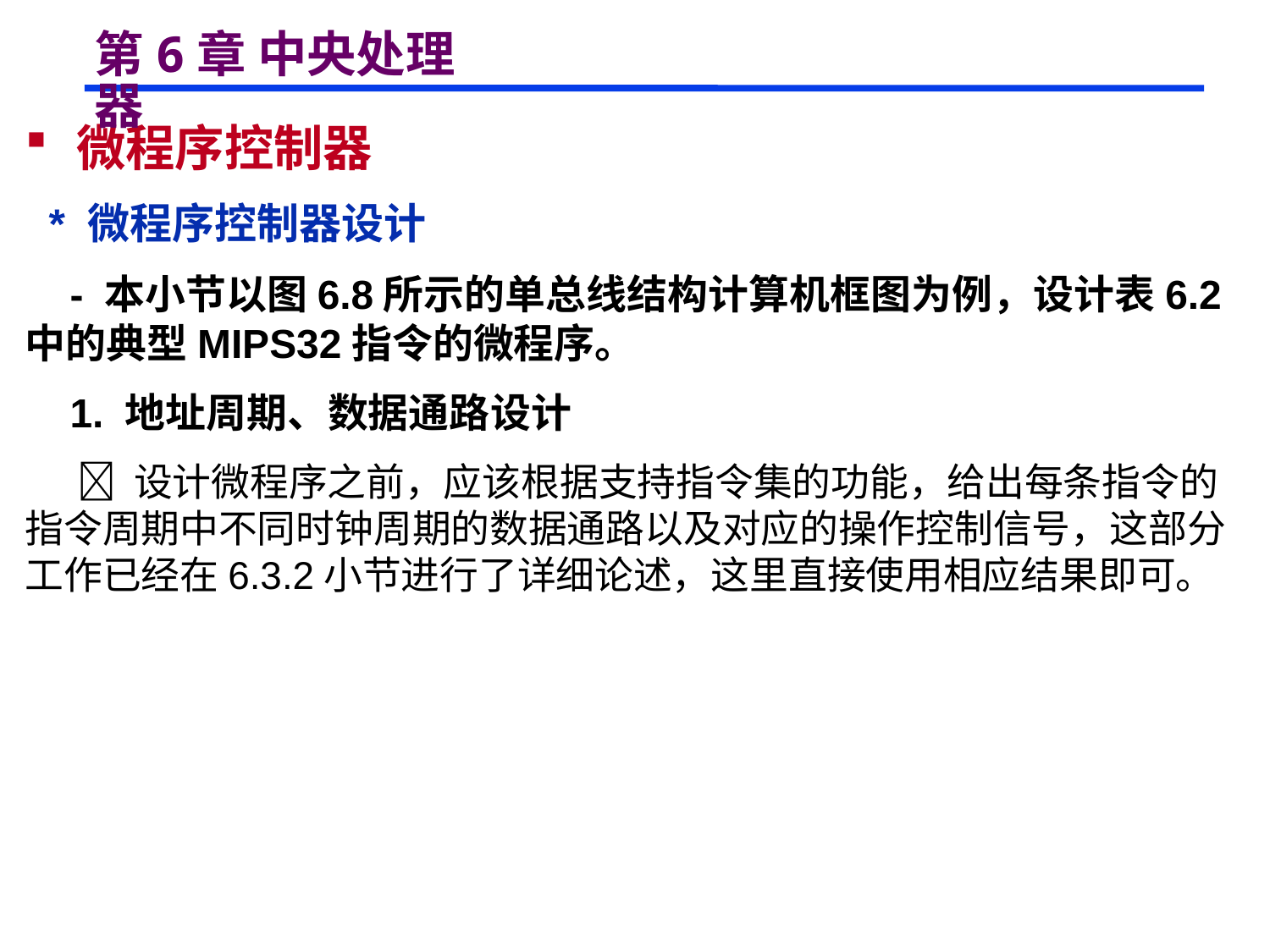

# 第6章 中央处理器
 微程序控制器
  * 微程序控制器设计
    - 本小节以图6.8所示的单总线结构计算机框图为例，设计表6.2中的典型MIPS32指令的微程序。
    1. 地址周期、数据通路设计
      • 设计微程序之前，应该根据支持指令集的功能，给出每条指令的指令周期中不同时钟周期的数据通路以及对应的操作控制信号，这部分工作已经在6.3.2小节进行了详细论述，这里直接使用相应结果即可。